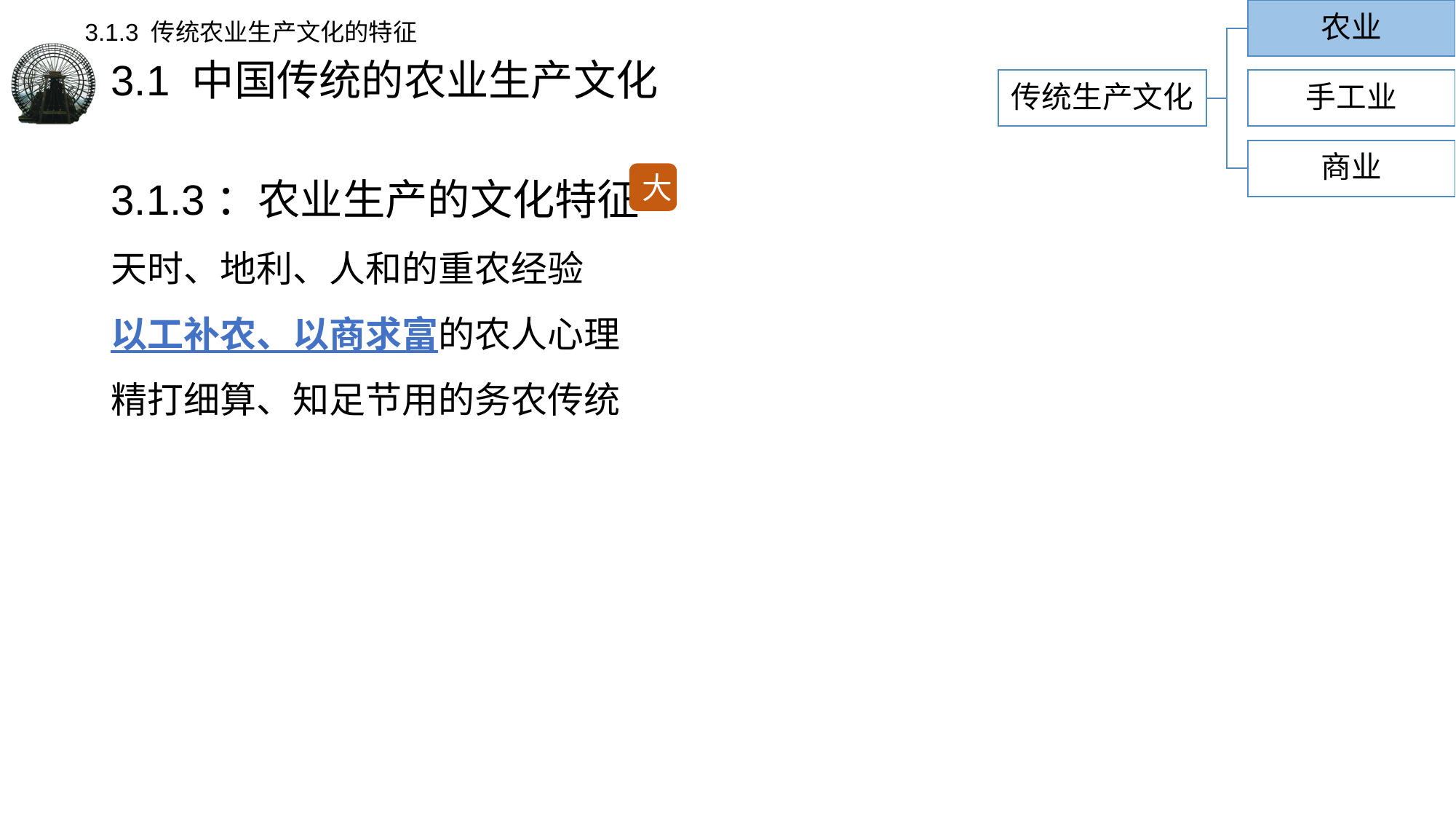

农业
3.1.3 传统农业生产文化的特征

# 3.1 中国传统的农业生产文化
传统生产文化
手工业

商业
3.1.3：农业生产的文化特征
天时、地利、人和的重农经验
以工补农、以商求富的农人心理
精打细算、知足节用的务农传统
大
62